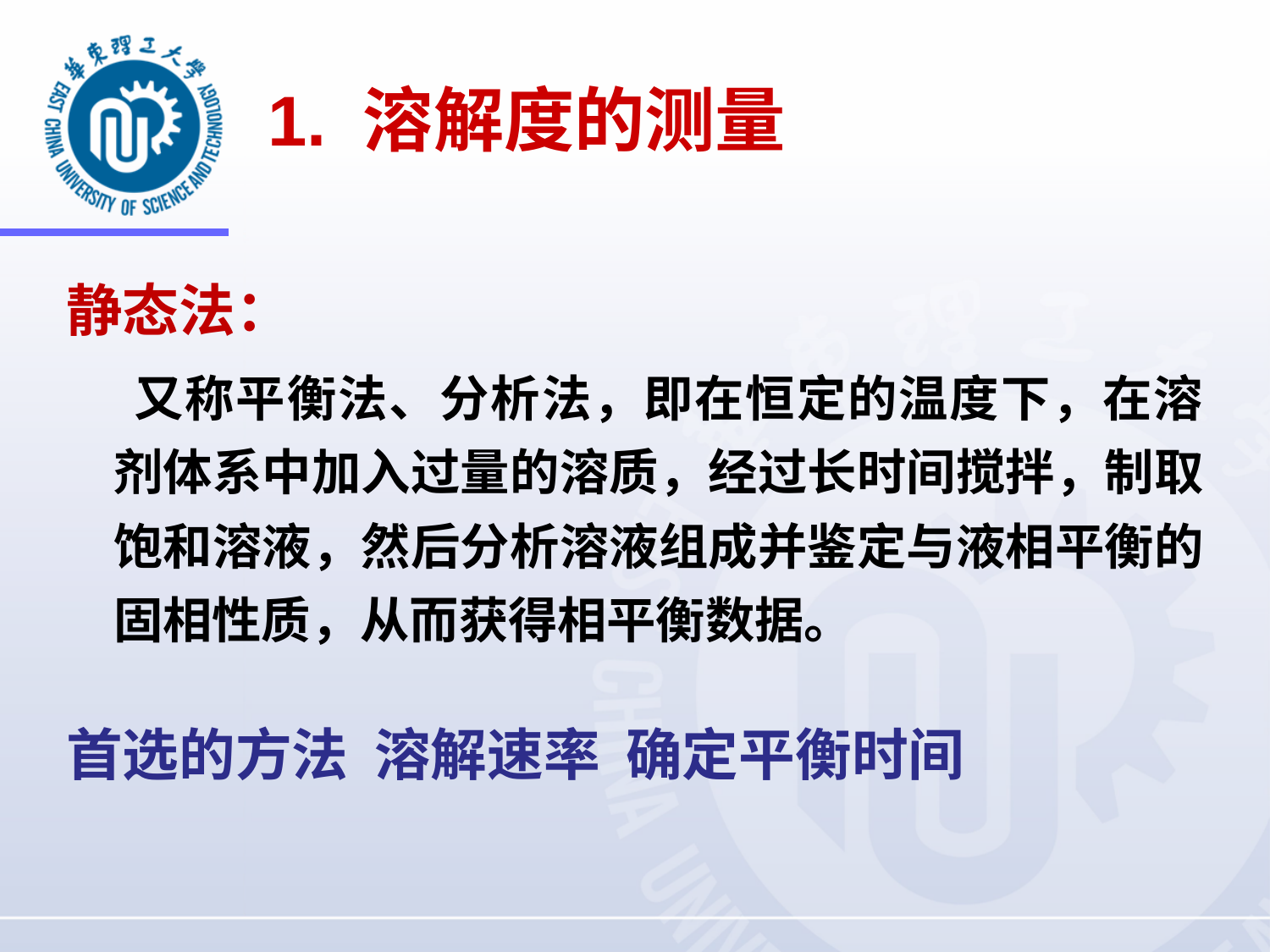

# 1. 溶解度的测量
静态法：
     又称平衡法、分析法，即在恒定的温度下，在溶剂体系中加入过量的溶质，经过长时间搅拌，制取饱和溶液，然后分析溶液组成并鉴定与液相平衡的固相性质，从而获得相平衡数据。

首选的方法  溶解速率  确定平衡时间